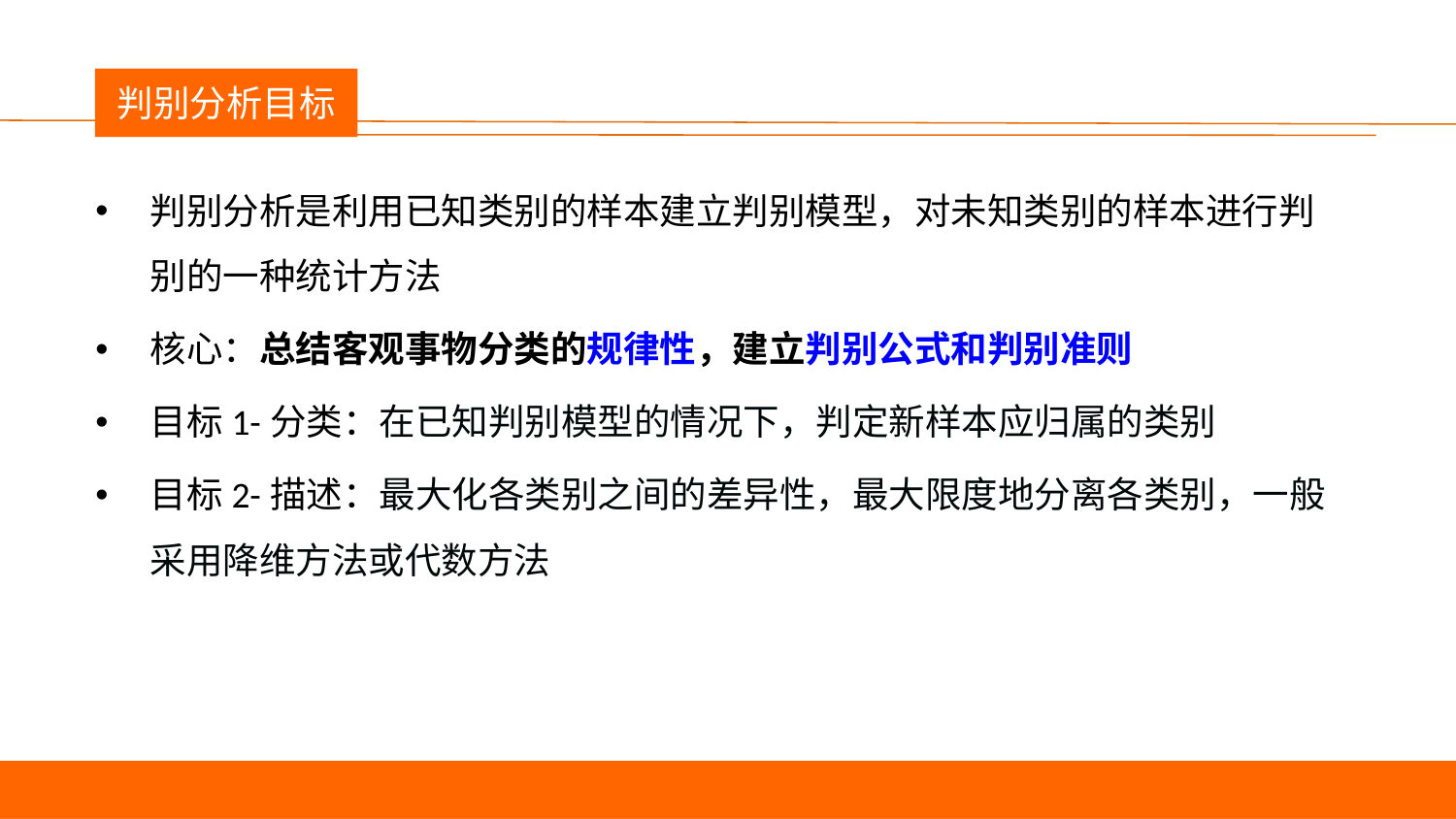

议程
判别分析目标

判别分析是利用已知类别的样本建立判别模型，对未知类别的样本进行判别的一种统计方法
核心：总结客观事物分类的规律性，建立判别公式和判别准则
目标1-分类：在已知判别模型的情况下，判定新样本应归属的类别
目标2-描述：最大化各类别之间的差异性，最大限度地分离各类别，一般采用降维方法或代数方法